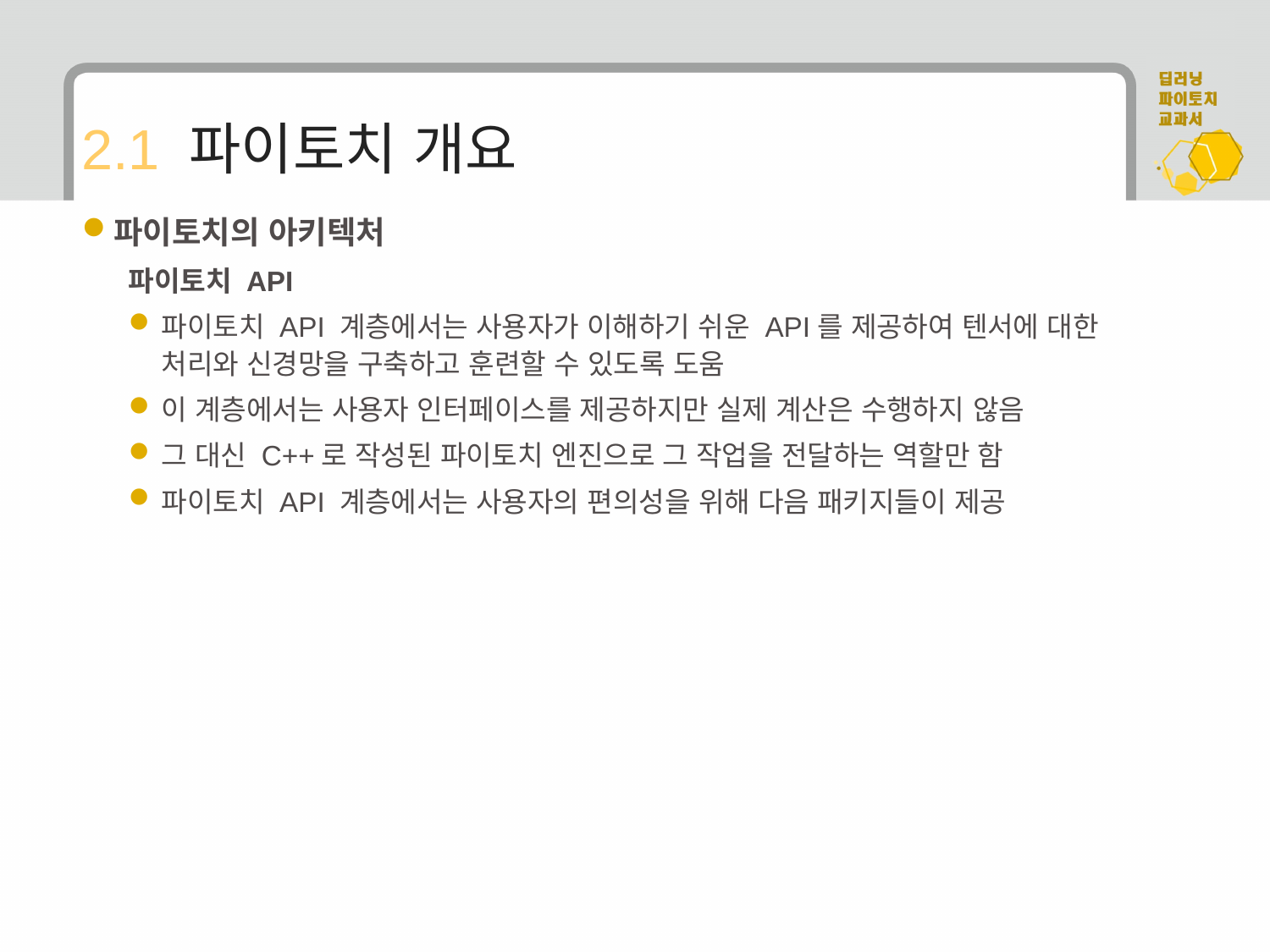

# 2.1 파이토치 개요
파이토치의 아키텍처
파이토치 API
파이토치 API 계층에서는 사용자가 이해하기 쉬운 API를 제공하여 텐서에 대한 처리와 신경망을 구축하고 훈련할 수 있도록 도움
이 계층에서는 사용자 인터페이스를 제공하지만 실제 계산은 수행하지 않음
그 대신 C++로 작성된 파이토치 엔진으로 그 작업을 전달하는 역할만 함
파이토치 API 계층에서는 사용자의 편의성을 위해 다음 패키지들이 제공